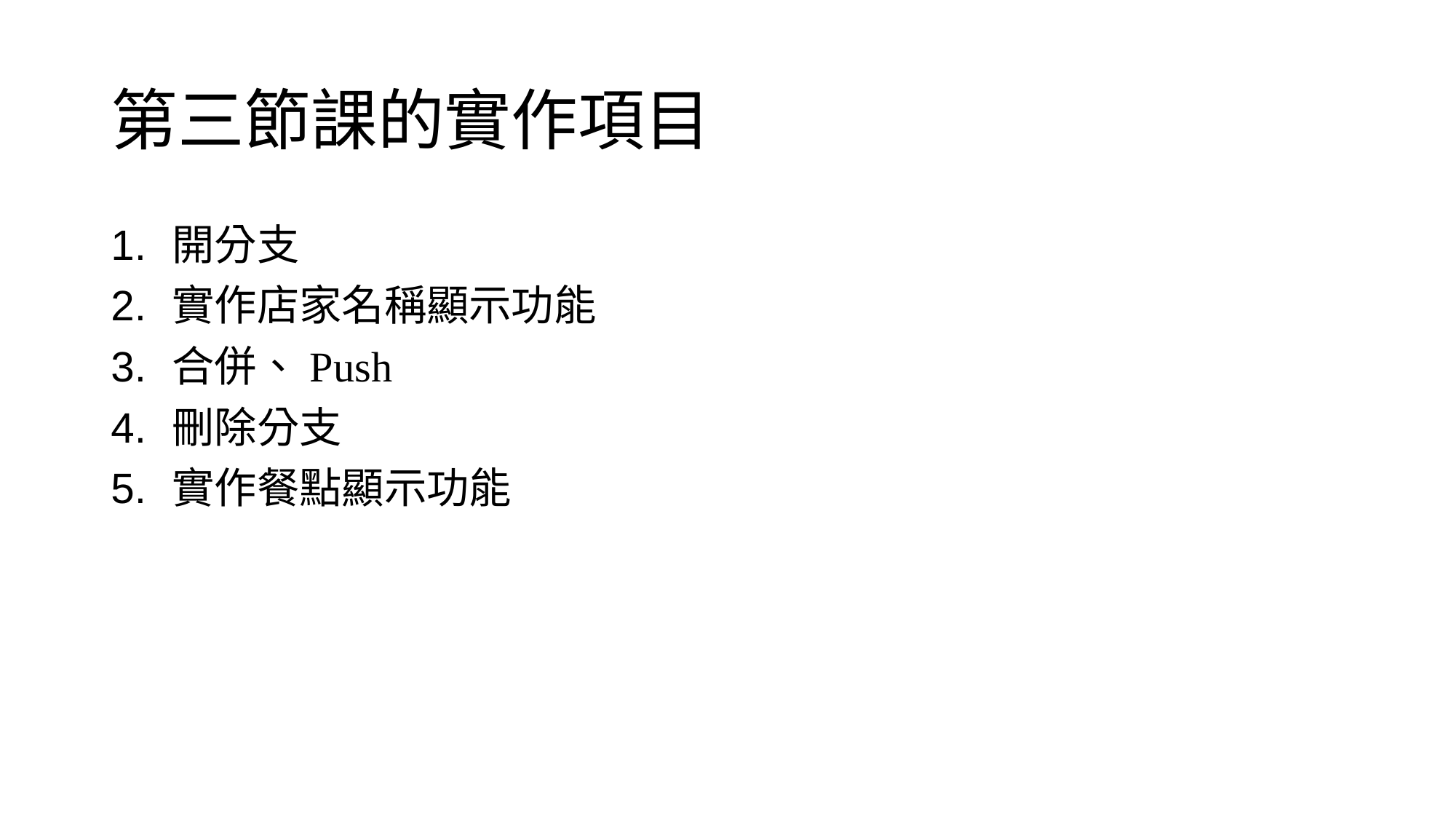

# 第三節課的實作項目
開分支
實作店家名稱顯示功能
合併、Push
刪除分支
實作餐點顯示功能